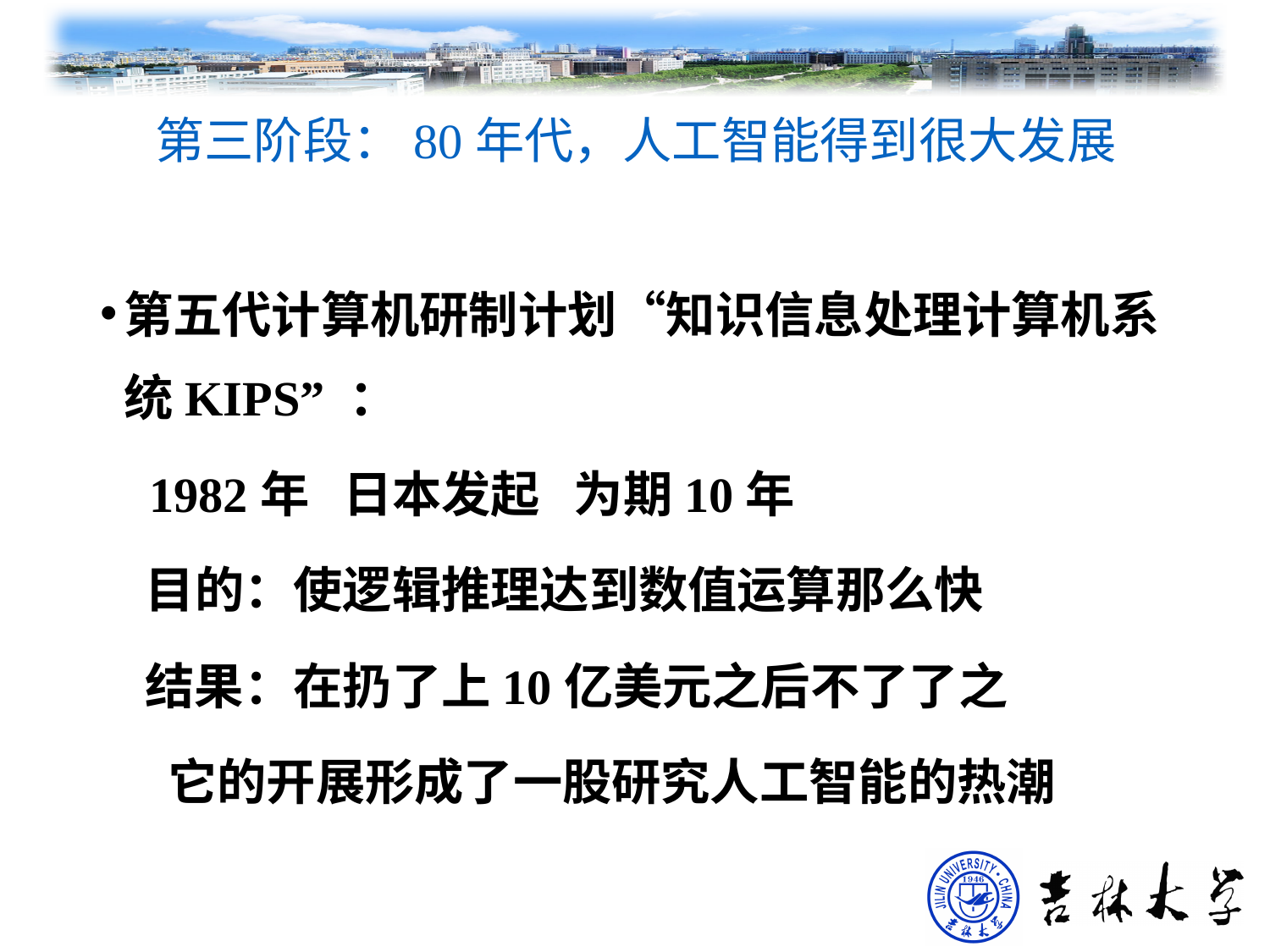

# 第三阶段：80年代，人工智能得到很大发展
第五代计算机研制计划“知识信息处理计算机系统KIPS” ：
    1982年   日本发起   为期10年
   目的：使逻辑推理达到数值运算那么快
   结果：在扔了上10亿美元之后不了了之
     它的开展形成了一股研究人工智能的热潮